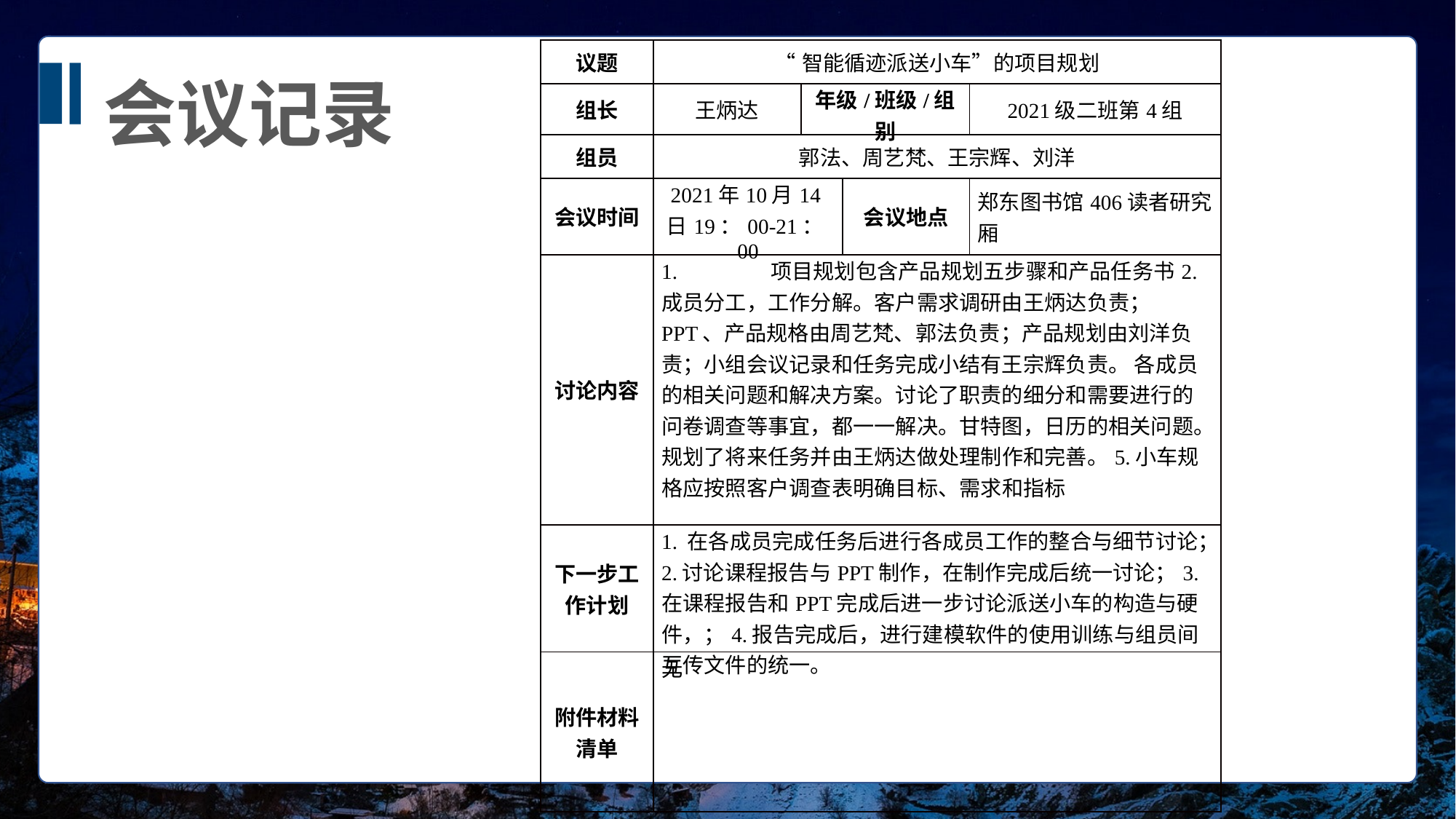

| 议题 | “智能循迹派送小车”的项目规划 |  |  |  |
| --- | --- | --- | --- | --- |
| 组长 | 王炳达 | 年级/班级/组别 |  | 2021级二班第4组 |
| 组员 | 郭法、周艺梵、王宗辉、刘洋 |  |  |  |
| 会议时间 | 2021年10月14日19：00-21：00 |  | 会议地点 | 郑东图书馆406读者研究厢 |
| 讨论内容 | 1. 项目规划包含产品规划五步骤和产品任务书2. 成员分工，工作分解。客户需求调研由王炳达负责；PPT、产品规格由周艺梵、郭法负责；产品规划由刘洋负责；小组会议记录和任务完成小结有王宗辉负责。 各成员的相关问题和解决方案。讨论了职责的细分和需要进行的问卷调查等事宜，都一一解决。甘特图，日历的相关问题。规划了将来任务并由王炳达做处理制作和完善。5.小车规格应按照客户调查表明确目标、需求和指标 |  |  |  |
| 下一步工作计划 | 1. 在各成员完成任务后进行各成员工作的整合与细节讨论；2.讨论课程报告与PPT制作，在制作完成后统一讨论；3. 在课程报告和PPT完成后进一步讨论派送小车的构造与硬件，；4.报告完成后，进行建模软件的使用训练与组员间互传文件的统一。 |  |  |  |
| 附件材料清单 | 无 |  |  |  |

会议记录